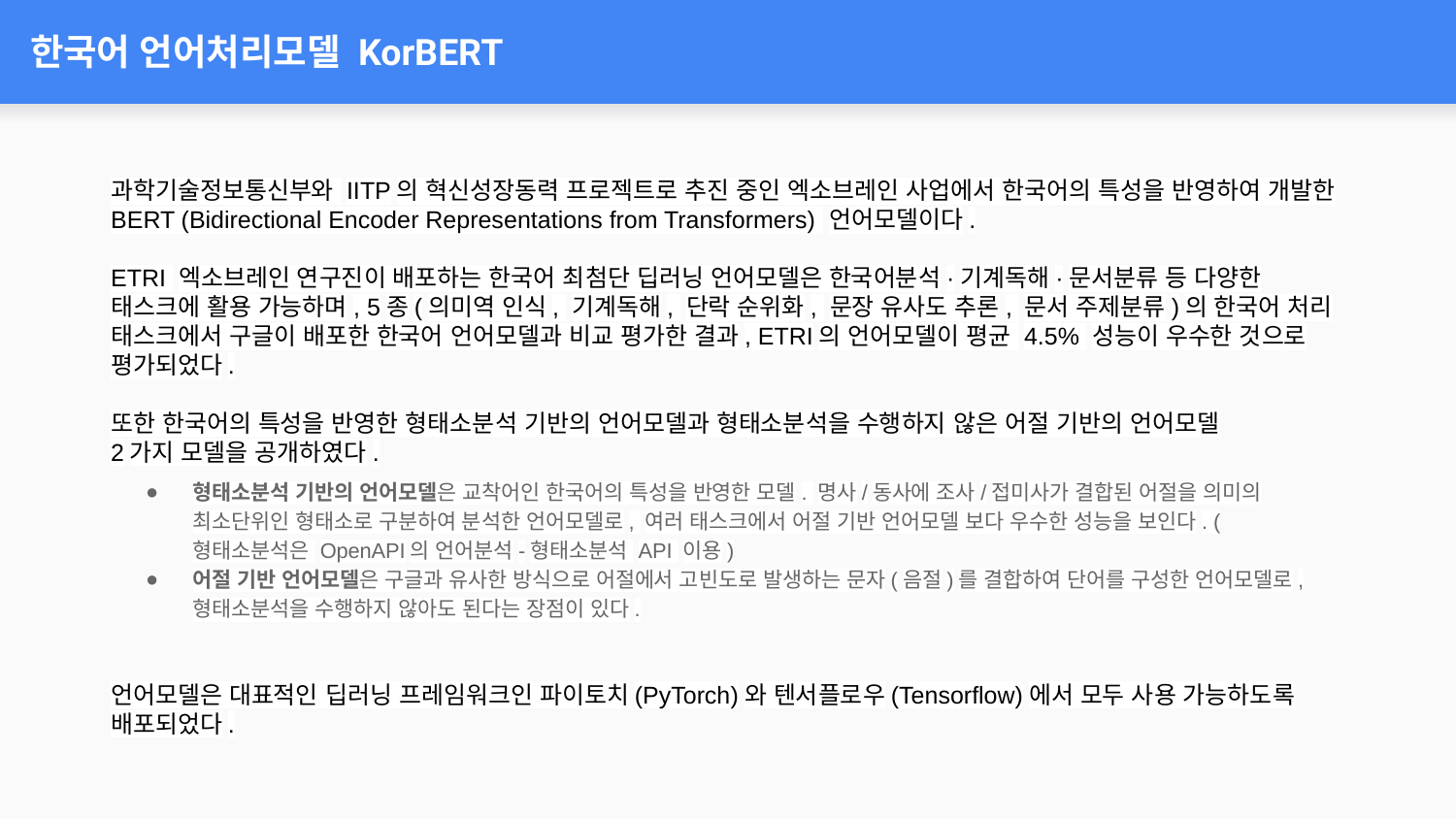

# 한국어 언어처리모델 KorBERT

과학기술정보통신부와 IITP의 혁신성장동력 프로젝트로 추진 중인 엑소브레인 사업에서 한국어의 특성을 반영하여 개발한 BERT (Bidirectional Encoder Representations from Transformers) 언어모델이다.

ETRI 엑소브레인 연구진이 배포하는 한국어 최첨단 딥러닝 언어모델은 한국어분석·기계독해·문서분류 등 다양한 태스크에 활용 가능하며, 5종(의미역 인식, 기계독해, 단락 순위화, 문장 유사도 추론, 문서 주제분류)의 한국어 처리 태스크에서 구글이 배포한 한국어 언어모델과 비교 평가한 결과, ETRI의 언어모델이 평균 4.5% 성능이 우수한 것으로 평가되었다.

또한 한국어의 특성을 반영한 형태소분석 기반의 언어모델과 형태소분석을 수행하지 않은 어절 기반의 언어모델
2가지 모델을 공개하였다.

언어모델은 대표적인 딥러닝 프레임워크인 파이토치(PyTorch)와 텐서플로우(Tensorflow)에서 모두 사용 가능하도록 배포되었다.

형태소분석 기반의 언어모델은 교착어인 한국어의 특성을 반영한 모델. 명사/동사에 조사/접미사가 결합된 어절을 의미의 최소단위인 형태소로 구분하여 분석한 언어모델로, 여러 태스크에서 어절 기반 언어모델 보다 우수한 성능을 보인다. (형태소분석은 OpenAPI의 언어분석-형태소분석 API 이용)
어절 기반 언어모델은 구글과 유사한 방식으로 어절에서 고빈도로 발생하는 문자(음절)를 결합하여 단어를 구성한 언어모델로, 형태소분석을 수행하지 않아도 된다는 장점이 있다.